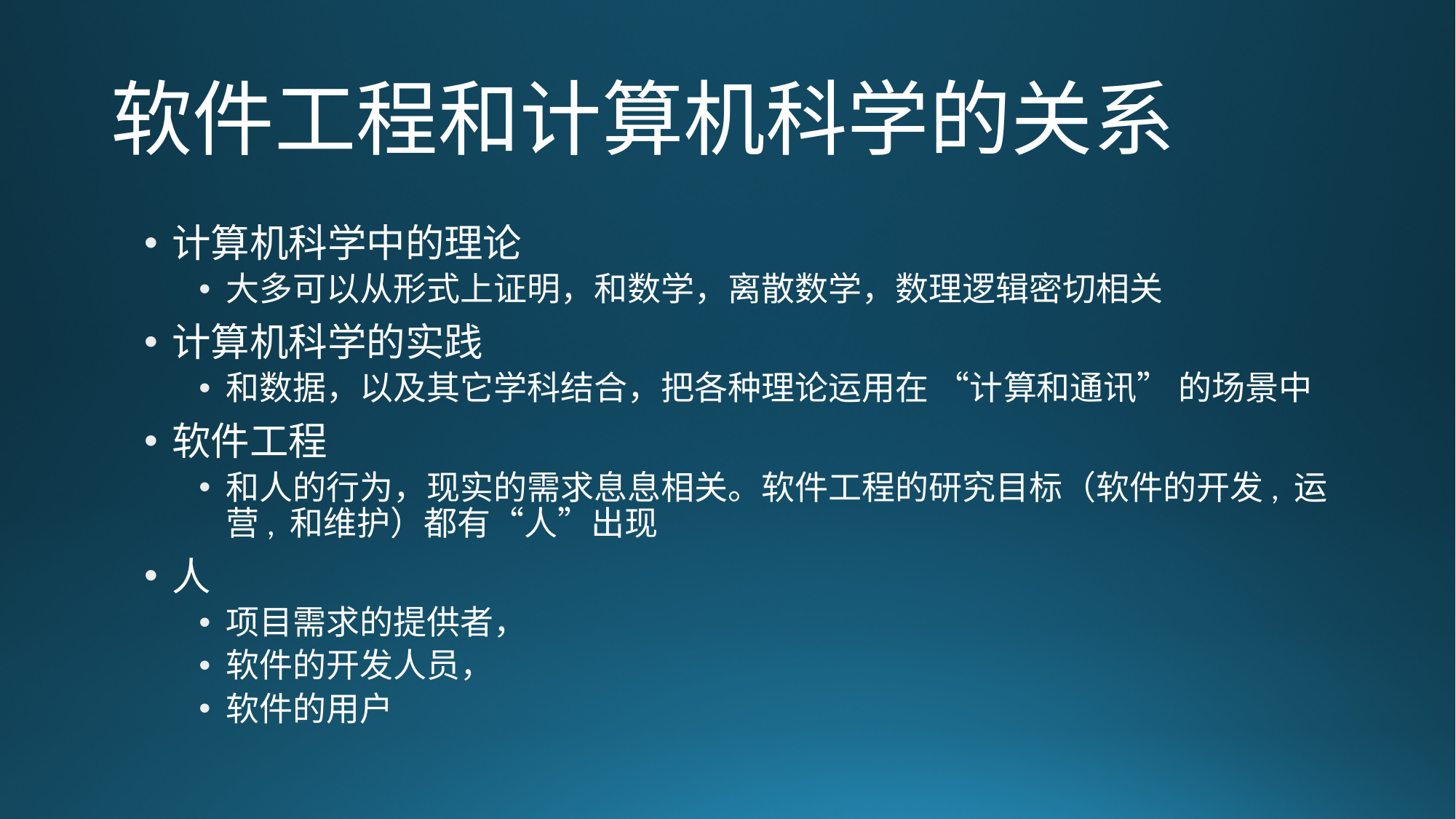

# 软件工程和计算机科学的关系
计算机科学中的理论
大多可以从形式上证明，和数学，离散数学，数理逻辑密切相关
计算机科学的实践
和数据，以及其它学科结合，把各种理论运用在 “计算和通讯” 的场景中
软件工程
和人的行为，现实的需求息息相关。软件工程的研究目标（软件的开发, 运营, 和维护）都有“人”出现
人
项目需求的提供者，
软件的开发人员，
软件的用户